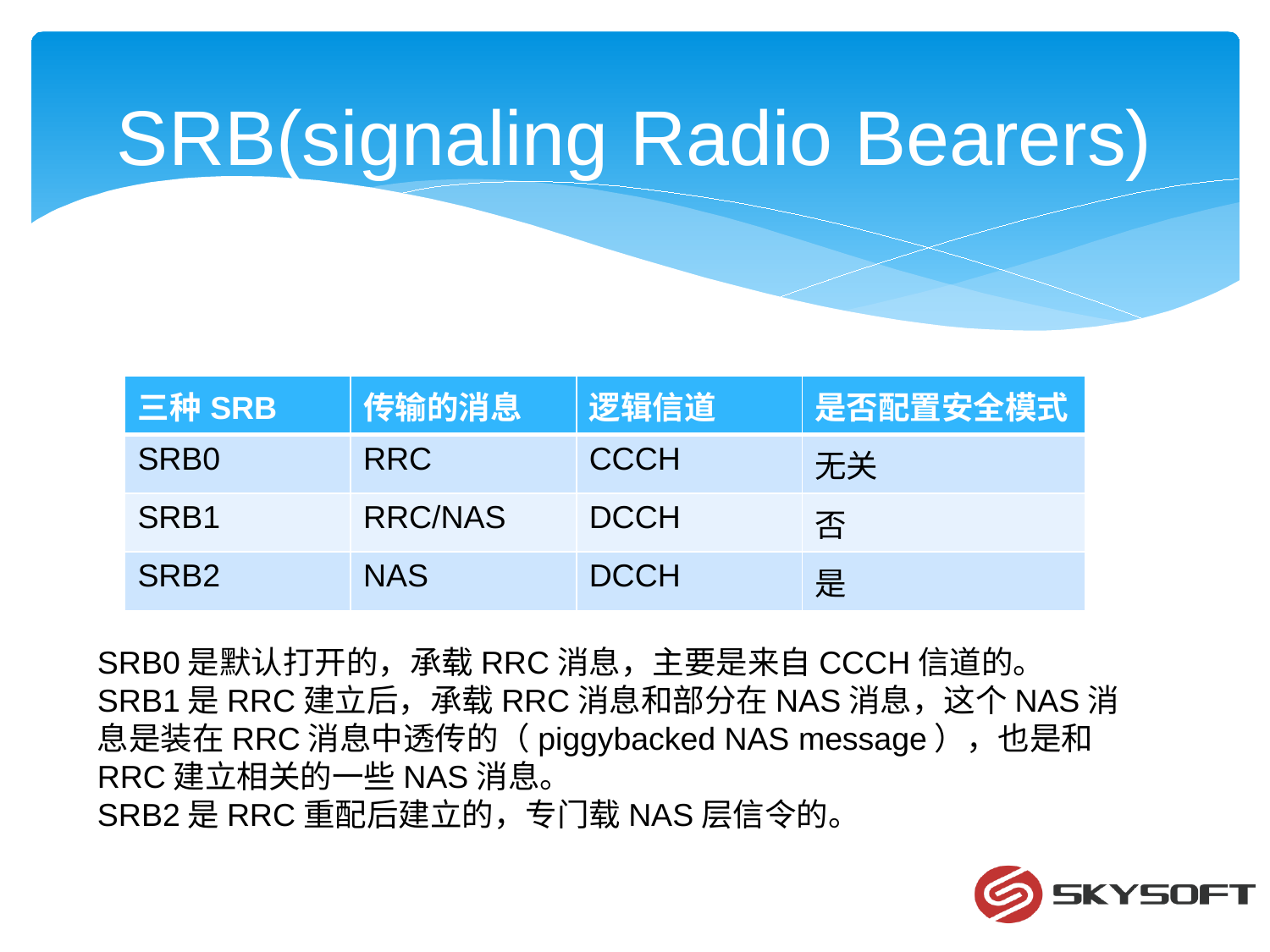

# SRB(signaling Radio Bearers)
| 三种SRB | 传输的消息 | 逻辑信道 | 是否配置安全模式 |
| --- | --- | --- | --- |
| SRB0 | RRC | CCCH | 无关 |
| SRB1 | RRC/NAS | DCCH | 否 |
| SRB2 | NAS | DCCH | 是 |
SRB0是默认打开的，承载RRC消息，主要是来自CCCH信道的。
SRB1是RRC建立后，承载RRC消息和部分在NAS消息，这个NAS消息是装在RRC消息中透传的（piggybacked NAS message），也是和RRC建立相关的一些NAS消息。
SRB2是RRC重配后建立的，专门载NAS层信令的。